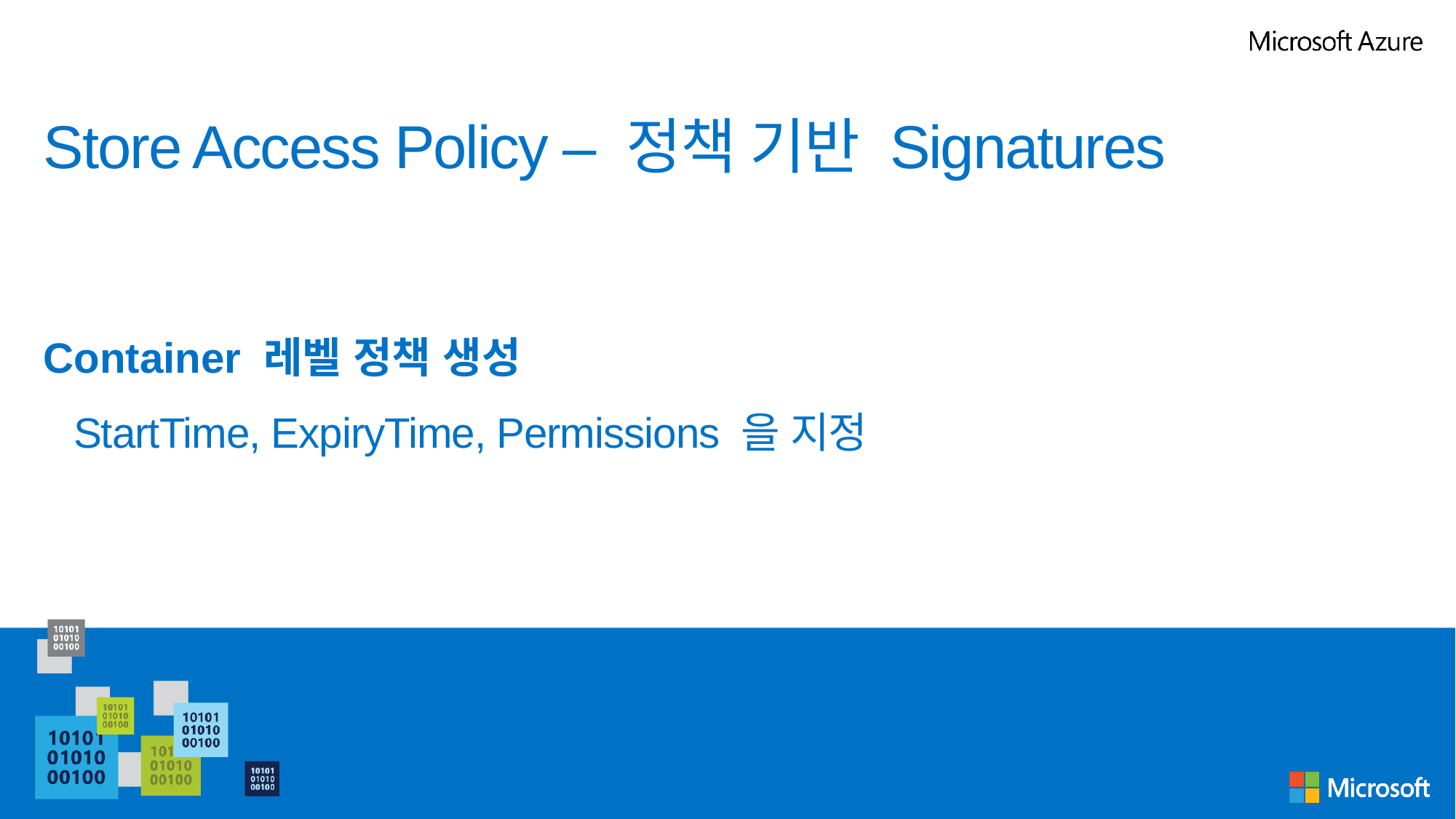

# Store Access Policy – 정책 기반 Signatures

Container 레벨 정책 생성
StartTime, ExpiryTime, Permissions 을 지정